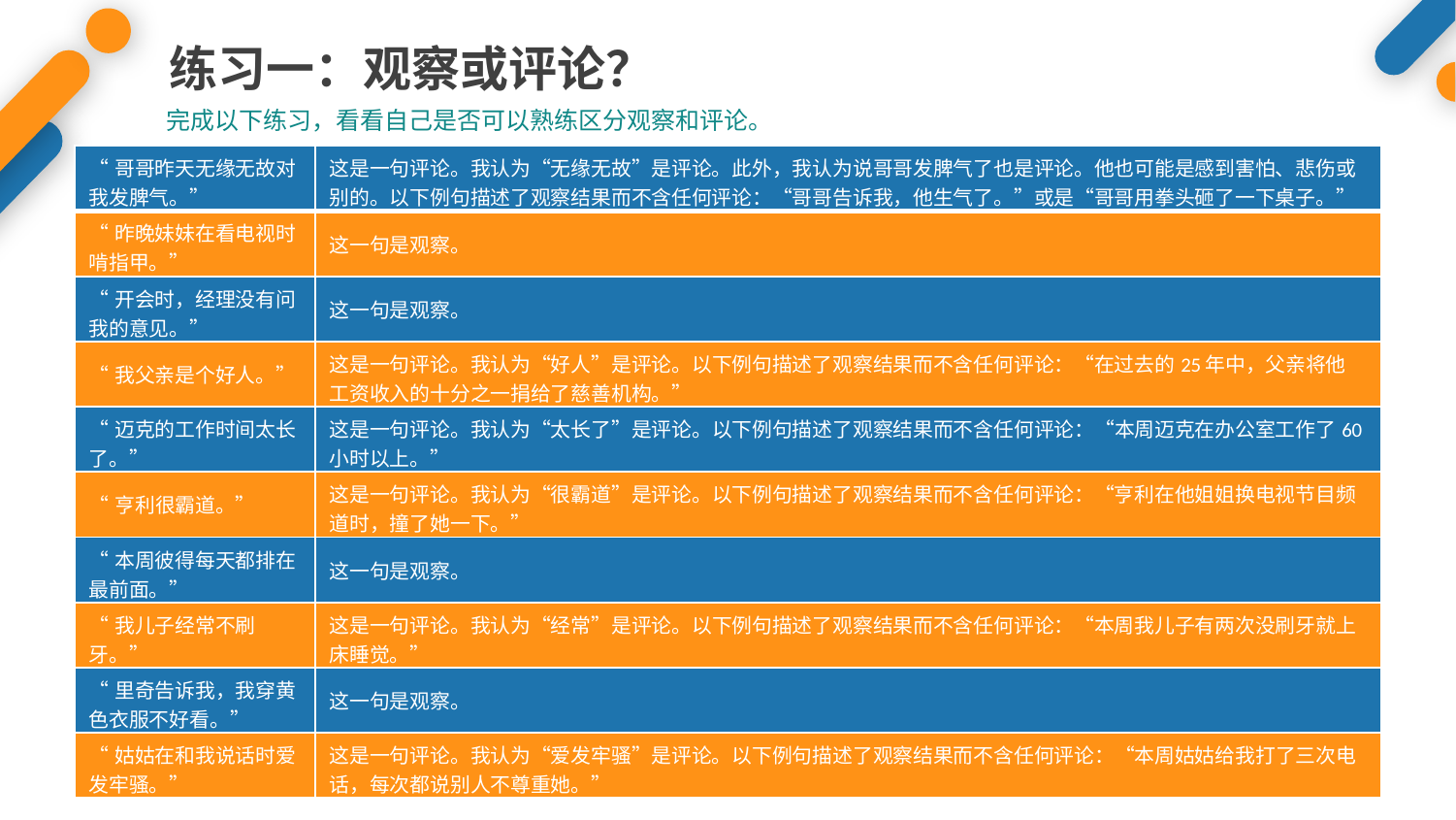

练习一：观察或评论？
完成以下练习，看看自己是否可以熟练区分观察和评论。
| “哥哥昨天无缘无故对我发脾气。” | 这是一句评论。我认为“无缘无故”是评论。此外，我认为说哥哥发脾气了也是评论。他也可能是感到害怕、悲伤或别的。以下例句描述了观察结果而不含任何评论：“哥哥告诉我，他生气了。”或是“哥哥用拳头砸了一下桌子。” |
| --- | --- |
| “昨晚妹妹在看电视时啃指甲。” | 这一句是观察。 |
| “开会时，经理没有问我的意见。” | 这一句是观察。 |
| “我父亲是个好人。” | 这是一句评论。我认为“好人”是评论。以下例句描述了观察结果而不含任何评论：“在过去的25年中，父亲将他工资收入的十分之一捐给了慈善机构。” |
| “迈克的工作时间太长了。” | 这是一句评论。我认为“太长了”是评论。以下例句描述了观察结果而不含任何评论：“本周迈克在办公室工作了60小时以上。” |
| “亨利很霸道。” | 这是一句评论。我认为“很霸道”是评论。以下例句描述了观察结果而不含任何评论：“亨利在他姐姐换电视节目频道时，撞了她一下。” |
| “本周彼得每天都排在最前面。” | 这一句是观察。 |
| “我儿子经常不刷牙。” | 这是一句评论。我认为“经常”是评论。以下例句描述了观察结果而不含任何评论：“本周我儿子有两次没刷牙就上床睡觉。” |
| “里奇告诉我，我穿黄色衣服不好看。” | 这一句是观察。 |
| “姑姑在和我说话时爱发牢骚。” | 这是一句评论。我认为“爱发牢骚”是评论。以下例句描述了观察结果而不含任何评论：“本周姑姑给我打了三次电话，每次都说别人不尊重她。” |